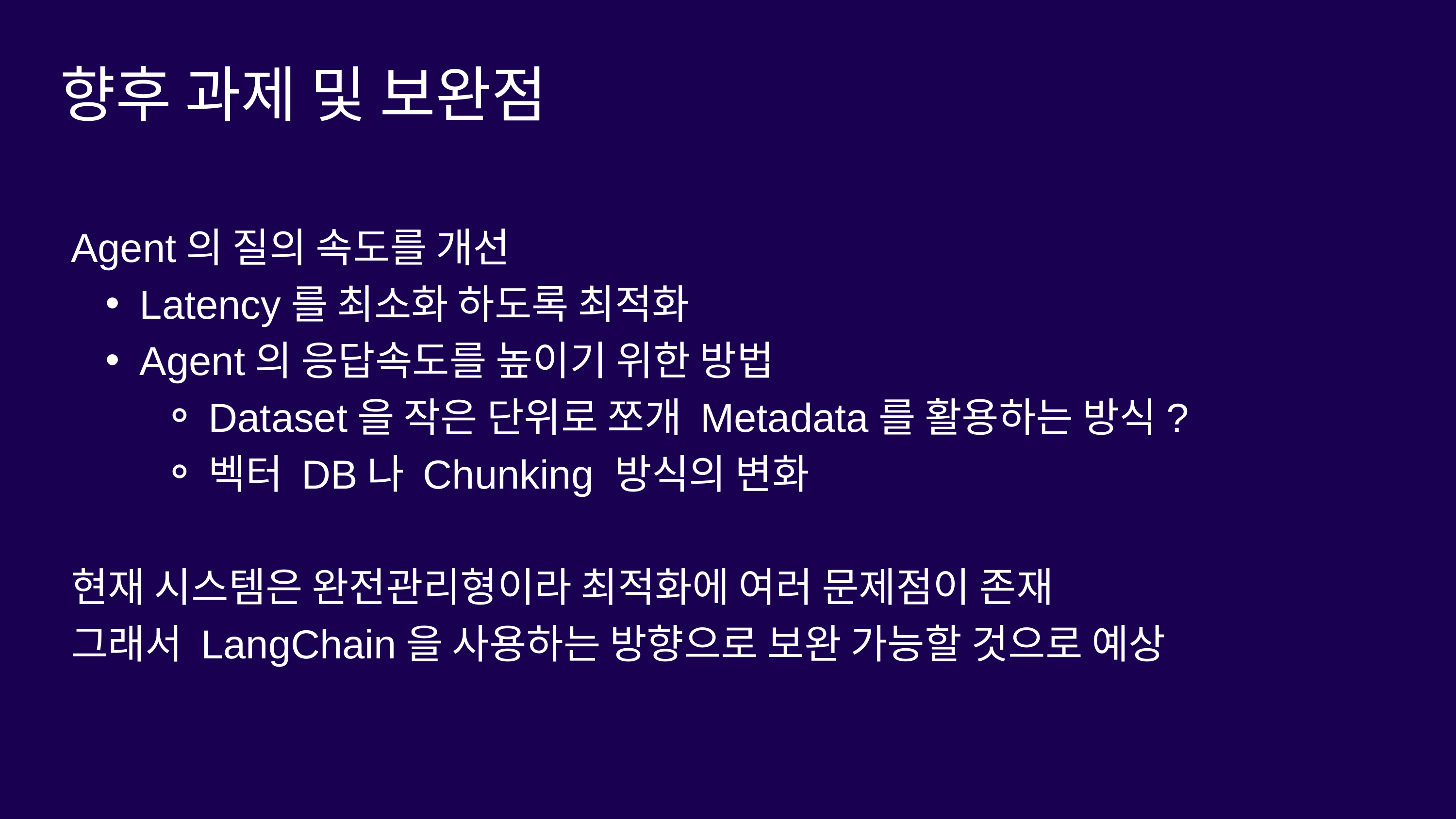

향후 과제 및 보완점
Agent의 질의 속도를 개선
Latency를 최소화 하도록 최적화
Agent의 응답속도를 높이기 위한 방법
Dataset을 작은 단위로 쪼개 Metadata를 활용하는 방식?
벡터 DB나 Chunking 방식의 변화

현재 시스템은 완전관리형이라 최적화에 여러 문제점이 존재
그래서 LangChain을 사용하는 방향으로 보완 가능할 것으로 예상